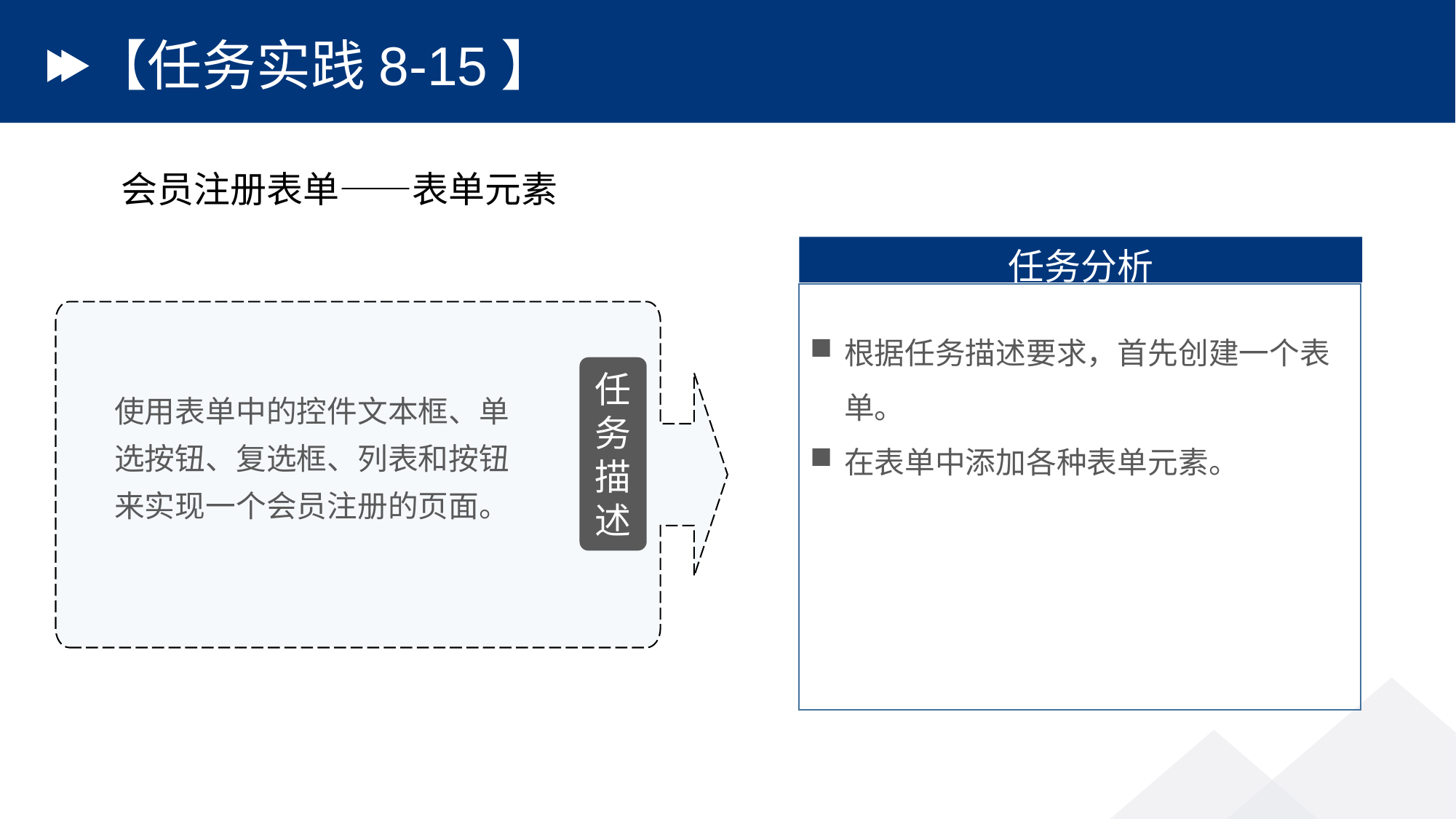

# 【任务实践8-15】
会员注册表单——表单元素

任务分析
根据任务描述要求，首先创建一个表单。
在表单中添加各种表单元素。

任务描述
使用表单中的控件文本框、单选按钮、复选框、列表和按钮来实现一个会员注册的页面。